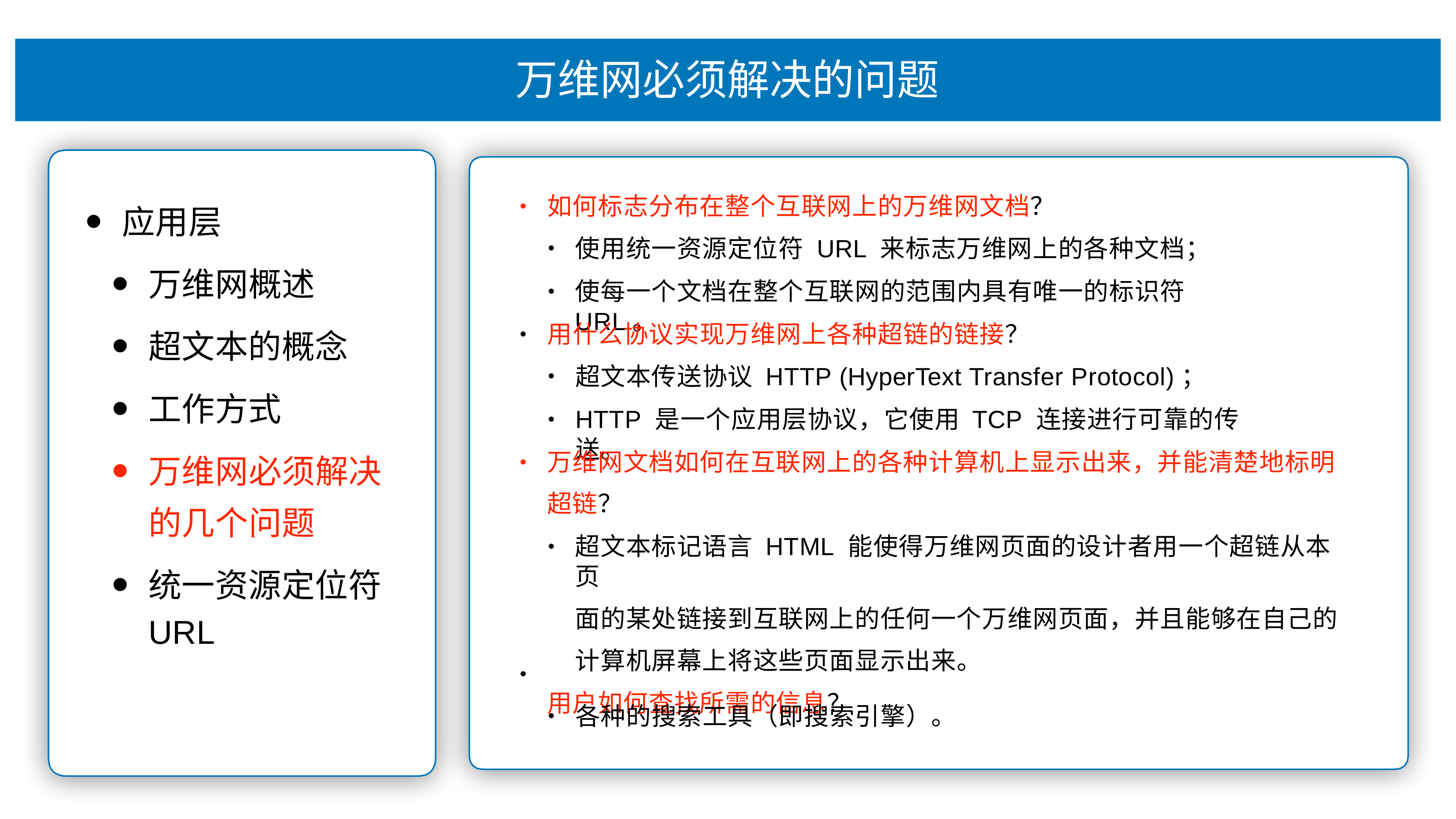

# 万维⽹必须解决的问题

如何标志分布在整个互联⽹上的万维⽹⽂档？
•
应⽤层
万维⽹概述
超⽂本的概念
⼯作⽅式
万维⽹必须解决 的⼏个问题
统⼀资源定位符
URL
使⽤统⼀资源定位符 URL 来标志万维⽹上的各种⽂档；
使每⼀个⽂档在整个互联⽹的范围内具有唯⼀的标识符 URL。
•
⽤什么协议实现万维⽹上各种超链的链接？
•
超⽂本传送协议 HTTP (HyperText Transfer Protocol)；
HTTP 是⼀个应⽤层协议，它使⽤ TCP 连接进⾏可靠的传送。
•
万维⽹⽂档如何在互联⽹上的各种计算机上显示出来，并能清楚地标明 超链？
•
超⽂本标记语⾔ HTML 能使得万维⽹⻚⾯的设计者⽤⼀个超链从本⻚
⾯的某处链接到互联⽹上的任何⼀个万维⽹⻚⾯，并且能够在⾃⼰的 计算机屏幕上将这些⻚⾯显示出来。
⽤户如何查找所需的信息？
•
•
各种的搜索⼯具（即搜索引擎）。